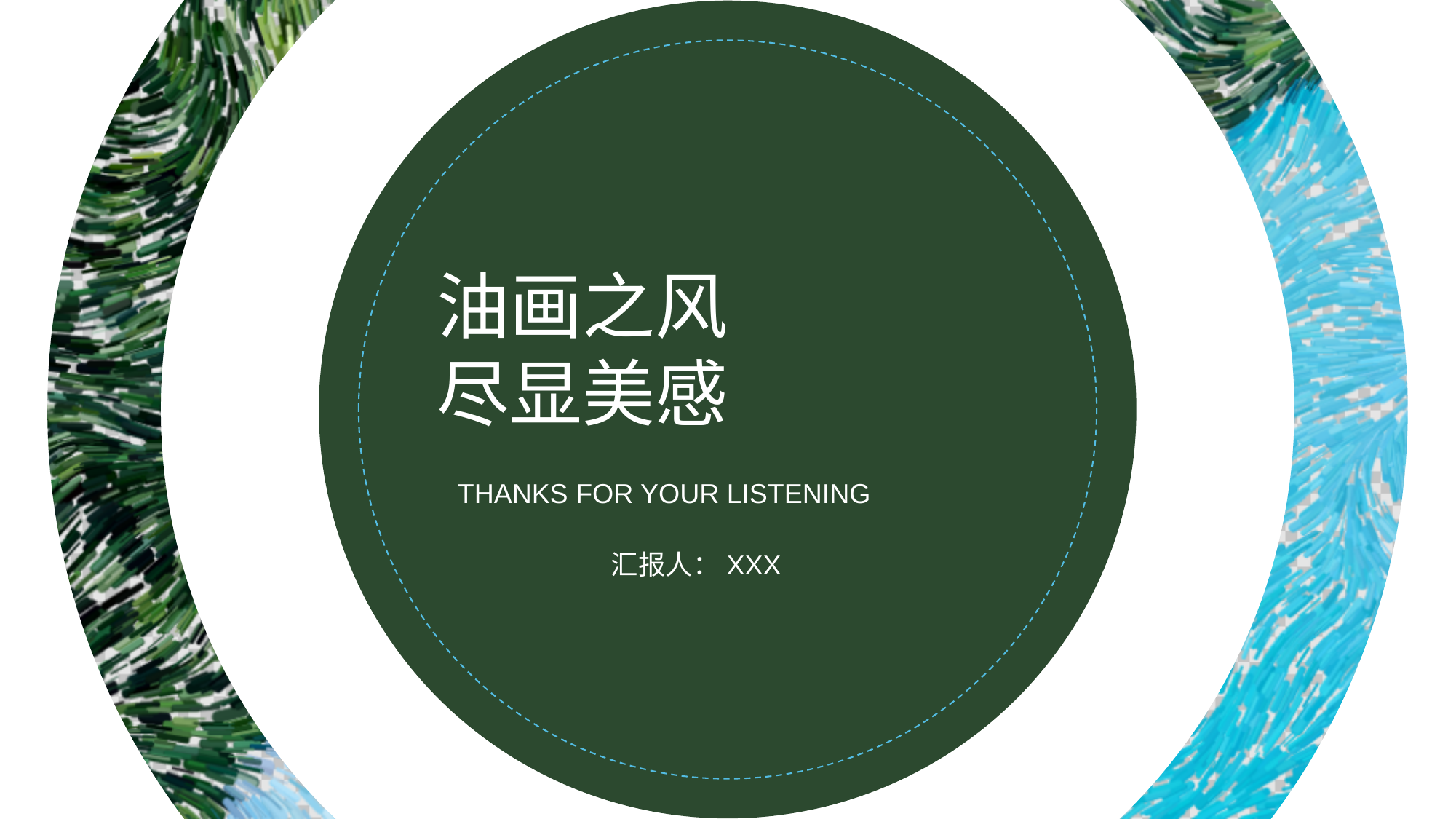

油画之风
尽显美感
THANKS FOR YOUR LISTENING
汇报人：XXX